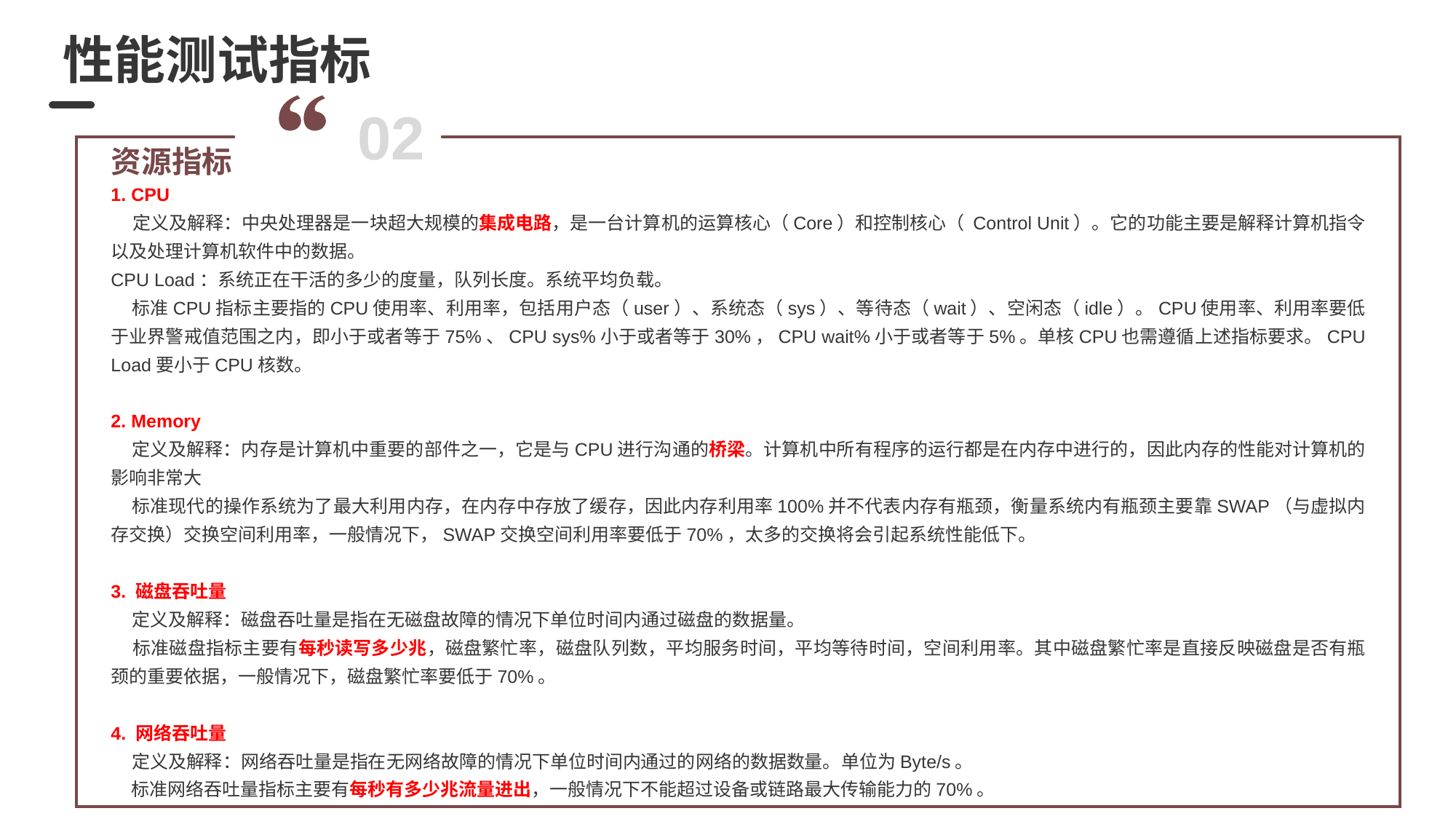

性能测试指标
02

资源指标

1. CPU
    定义及解释：中央处理器是一块超大规模的集成电路，是一台计算机的运算核心（Core）和控制核心（ Control Unit）。它的功能主要是解释计算机指令以及处理计算机软件中的数据。
CPU Load：系统正在干活的多少的度量，队列长度。系统平均负载。
    标准CPU指标主要指的CPU使用率、利用率，包括用户态（user）、系统态（sys）、等待态（wait）、空闲态（idle）。CPU使用率、利用率要低于业界警戒值范围之内，即小于或者等于75%、CPU sys%小于或者等于30%，CPU wait%小于或者等于5%。单核CPU也需遵循上述指标要求。CPU Load要小于CPU核数。

2. Memory
    定义及解释：内存是计算机中重要的部件之一，它是与CPU进行沟通的桥梁。计算机中所有程序的运行都是在内存中进行的，因此内存的性能对计算机的影响非常大
    标准现代的操作系统为了最大利用内存，在内存中存放了缓存，因此内存利用率100%并不代表内存有瓶颈，衡量系统内有瓶颈主要靠SWAP（与虚拟内存交换）交换空间利用率，一般情况下，SWAP交换空间利用率要低于70%，太多的交换将会引起系统性能低下。

3. 磁盘吞吐量
    定义及解释：磁盘吞吐量是指在无磁盘故障的情况下单位时间内通过磁盘的数据量。
    标准磁盘指标主要有每秒读写多少兆，磁盘繁忙率，磁盘队列数，平均服务时间，平均等待时间，空间利用率。其中磁盘繁忙率是直接反映磁盘是否有瓶颈的重要依据，一般情况下，磁盘繁忙率要低于70%。

4. 网络吞吐量
    定义及解释：网络吞吐量是指在无网络故障的情况下单位时间内通过的网络的数据数量。单位为Byte/s。
    标准网络吞吐量指标主要有每秒有多少兆流量进出，一般情况下不能超过设备或链路最大传输能力的70%。